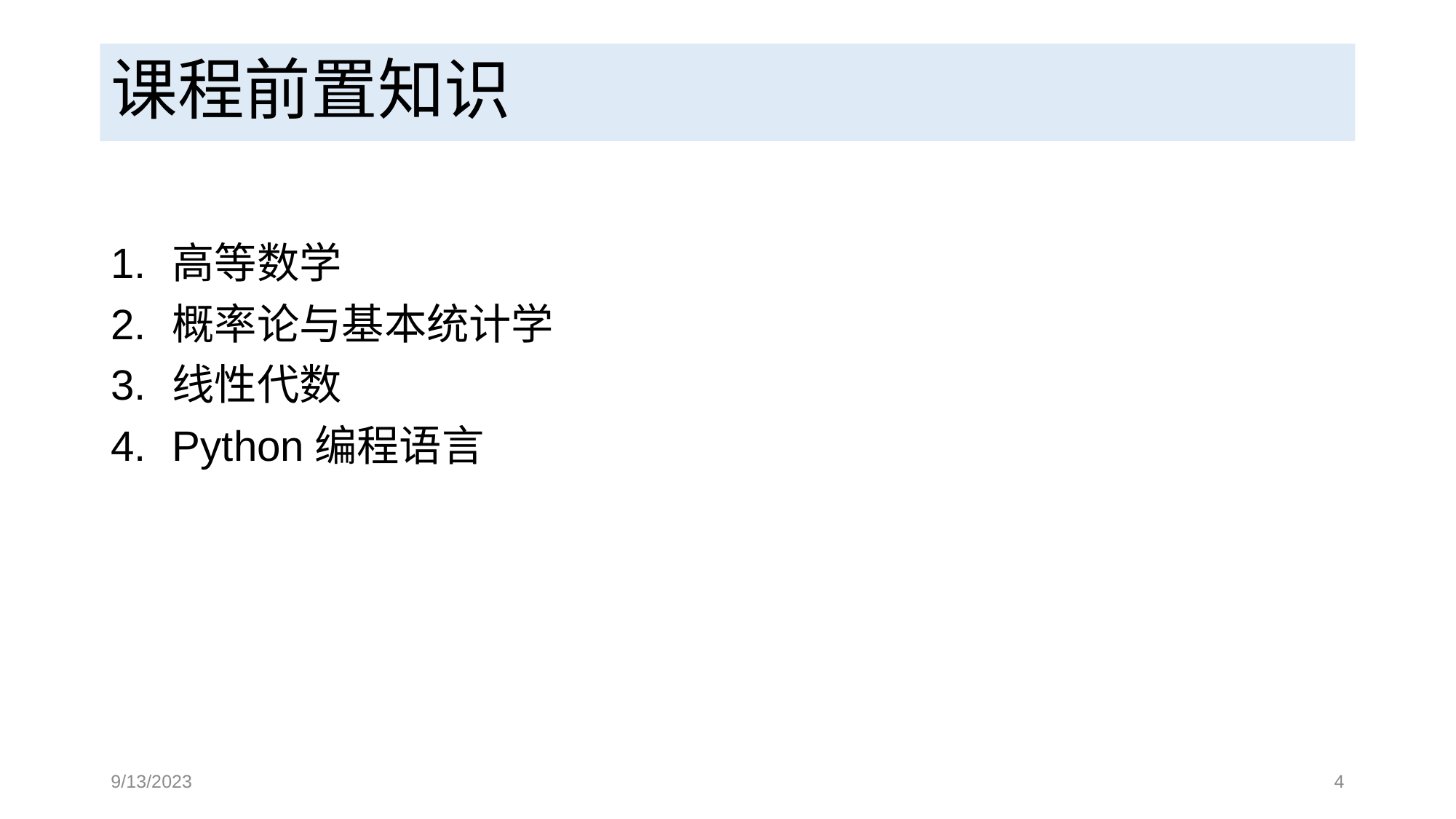

# 课程前置知识

高等数学
概率论与基本统计学
线性代数
Python编程语言
9/13/2023
4